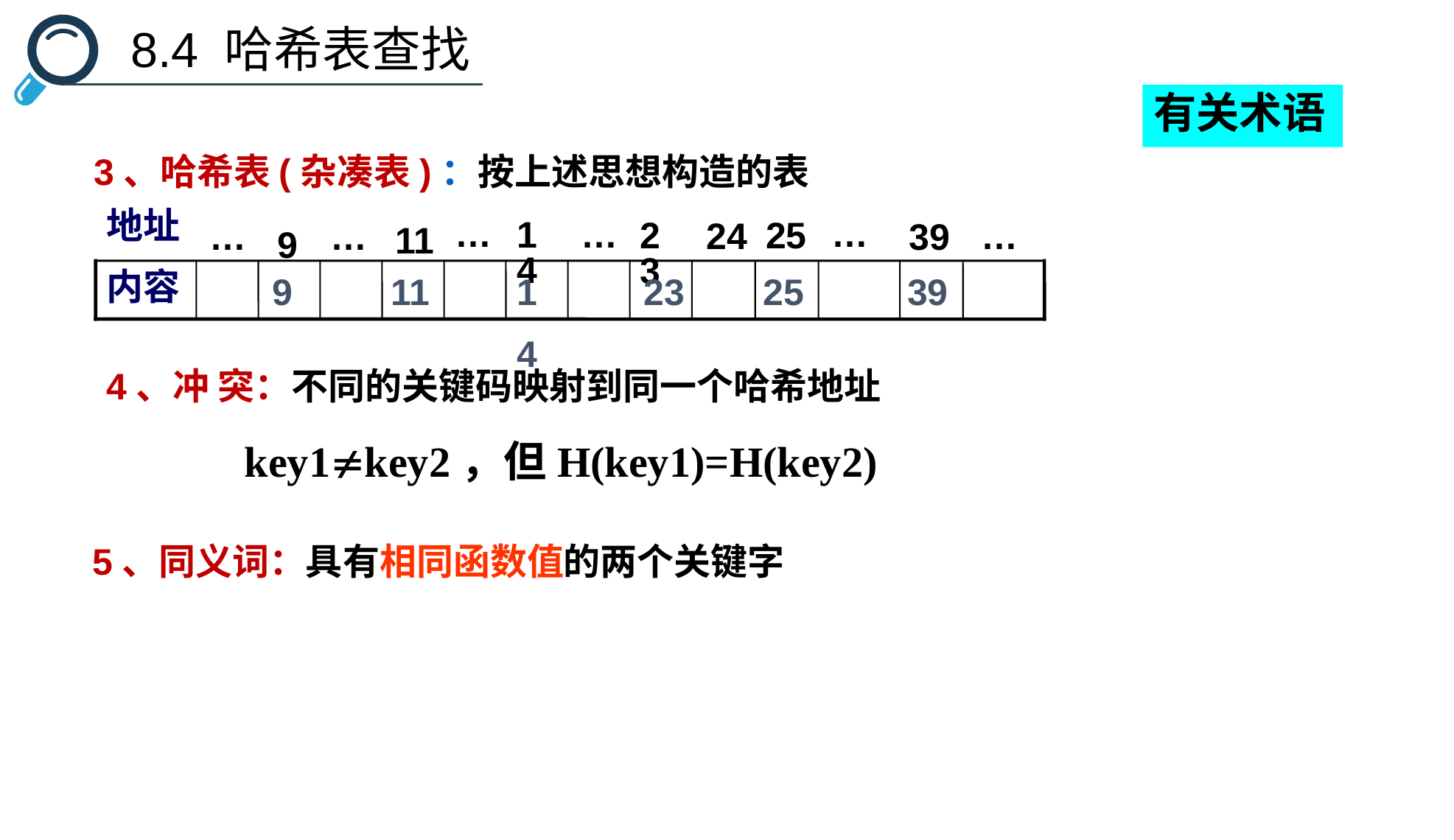

8.4 哈希表查找
有关术语
3、哈希表(杂凑表)：按上述思想构造的表
地址

…
…
14
…
23
25
24
…
39
…
…
11
9

内容

9
11
14
23
25
39
4、冲 突：不同的关键码映射到同一个哈希地址
key1≠key2，但H(key1)=H(key2)
5、同义词：具有相同函数值的两个关键字